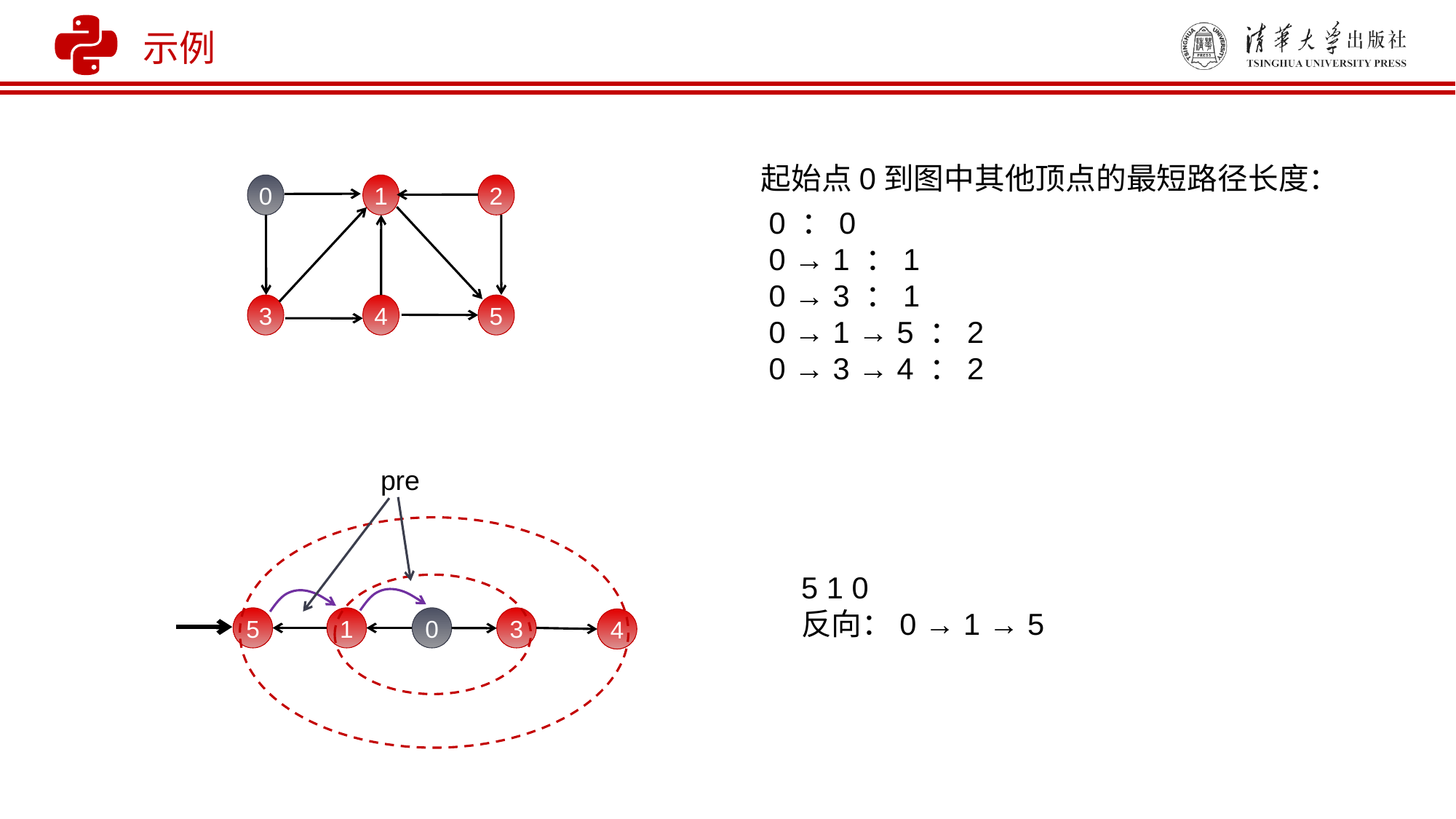

示例
起始点0到图中其他顶点的最短路径长度：
0 ：0
0 → 1 ：1
0 → 3 ：1
0 → 1 → 5 ：2
0 → 3 → 4 ：2
0
1
2

3
4
5

pre

5
1
0
3
4

5 1 0
反向：0 → 1 → 5